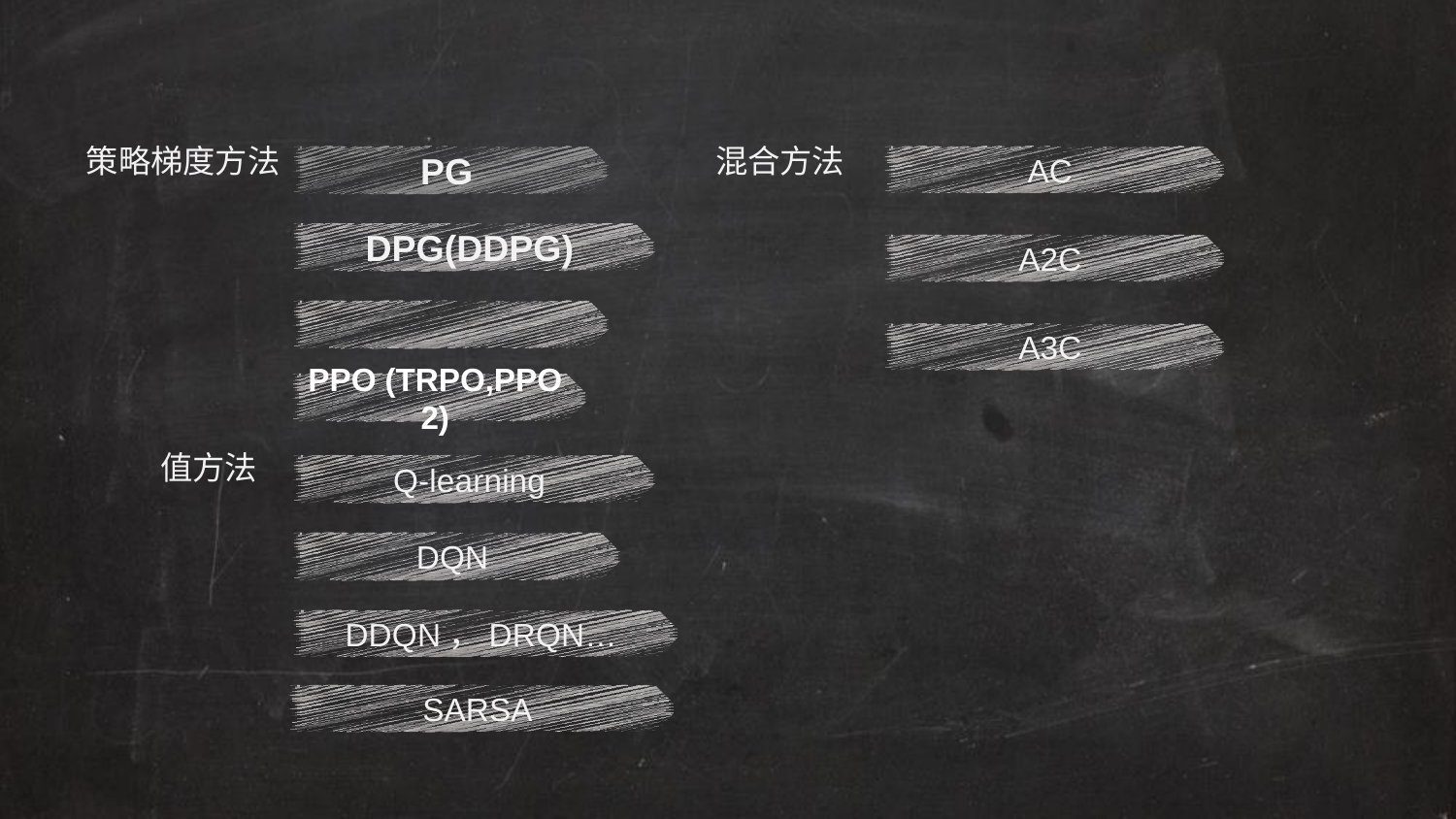

混合方法
策略梯度方法
PG
AC
DPG(DDPG)
A2C

A3C
PPO (TRPO,PPO2)
值方法
Q-learning
DQN
DDQN，DRQN…
SARSA